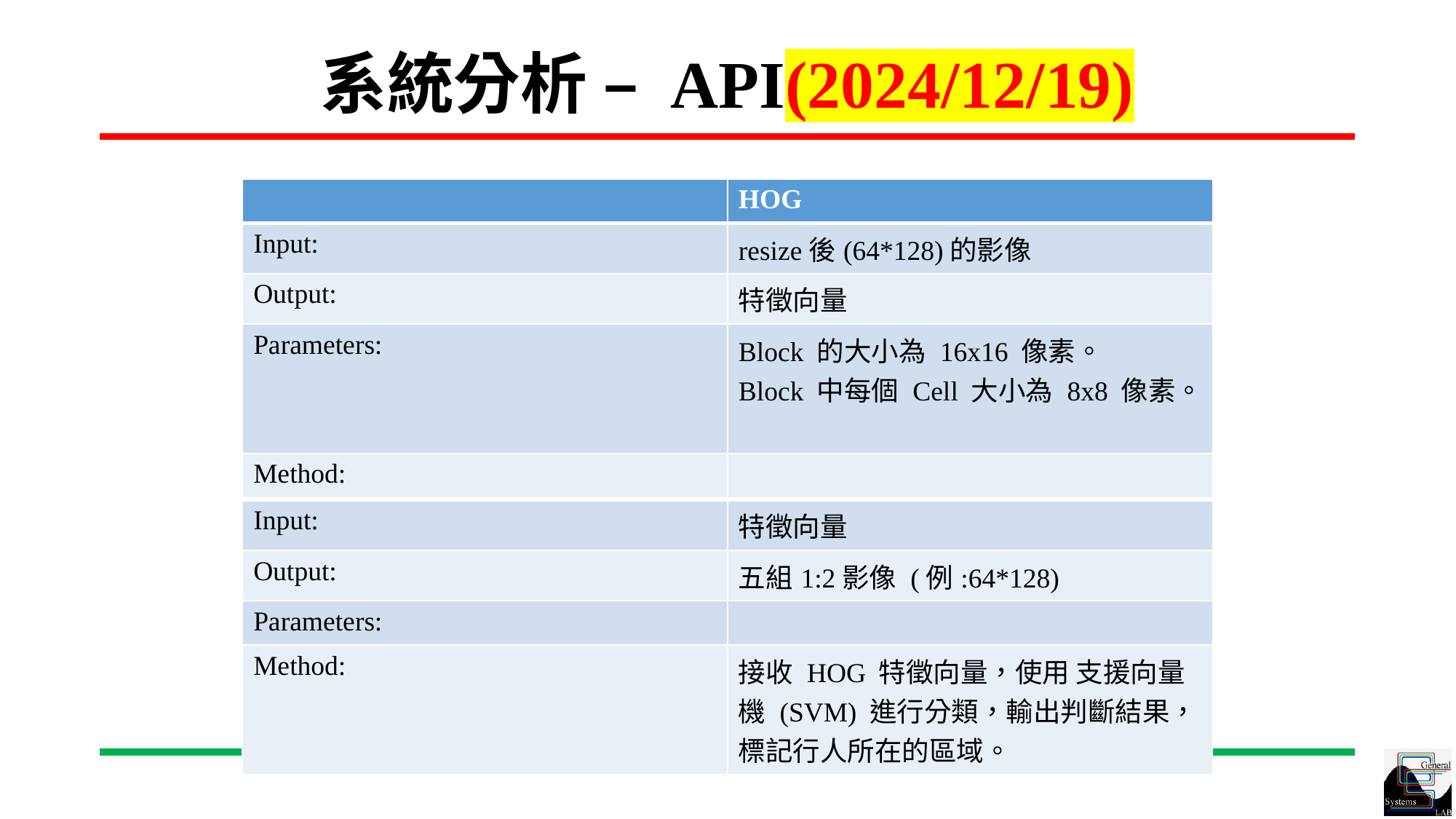

# 系統分析 – API(2024/12/19)
|  | HOG |
| --- | --- |
| Input: | resize後(64\*128)的影像 |
| Output: | 特徵向量 |
| Parameters: | Block 的大小為 16x16 像素。 Block 中每個 Cell 大小為 8x8 像素。 |
| Method: |  |
|  | SVM |
| --- | --- |
| Input: | 特徵向量 |
| Output: | 五組1:2影像 (例:64\*128) |
| Parameters: |  |
| Method: | 接收 HOG 特徵向量，使用 支援向量機 (SVM) 進行分類，輸出判斷結果，標記行人所在的區域。 |